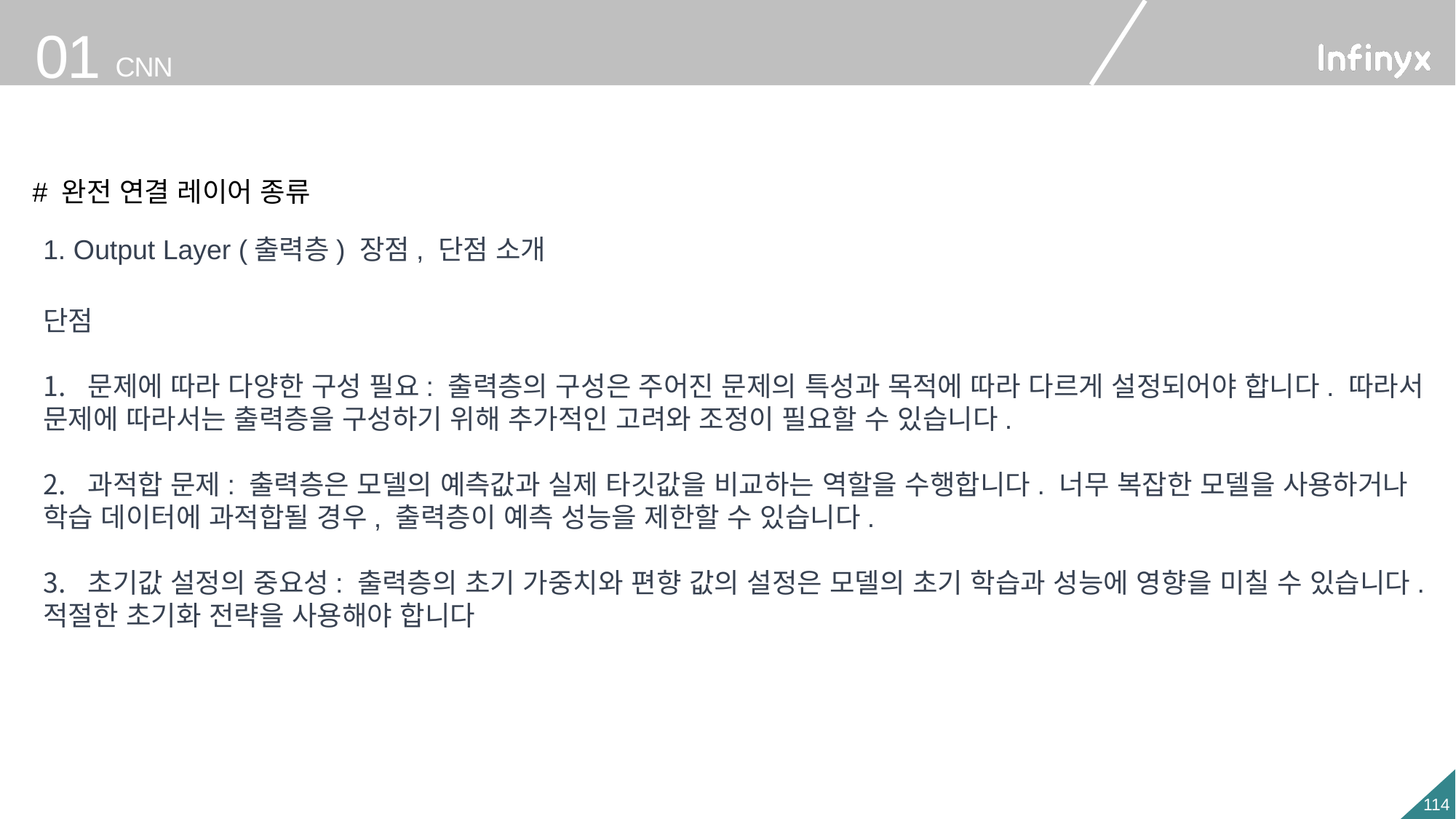

# 완전 연결 레이어 종류
1. Output Layer (출력층) 장점, 단점 소개
단점

  문제에 따라 다양한 구성 필요: 출력층의 구성은 주어진 문제의 특성과 목적에 따라 다르게 설정되어야 합니다. 따라서 문제에 따라서는 출력층을 구성하기 위해 추가적인 고려와 조정이 필요할 수 있습니다.

  과적합 문제: 출력층은 모델의 예측값과 실제 타깃값을 비교하는 역할을 수행합니다. 너무 복잡한 모델을 사용하거나 학습 데이터에 과적합될 경우, 출력층이 예측 성능을 제한할 수 있습니다.

  초기값 설정의 중요성: 출력층의 초기 가중치와 편향 값의 설정은 모델의 초기 학습과 성능에 영향을 미칠 수 있습니다. 적절한 초기화 전략을 사용해야 합니다